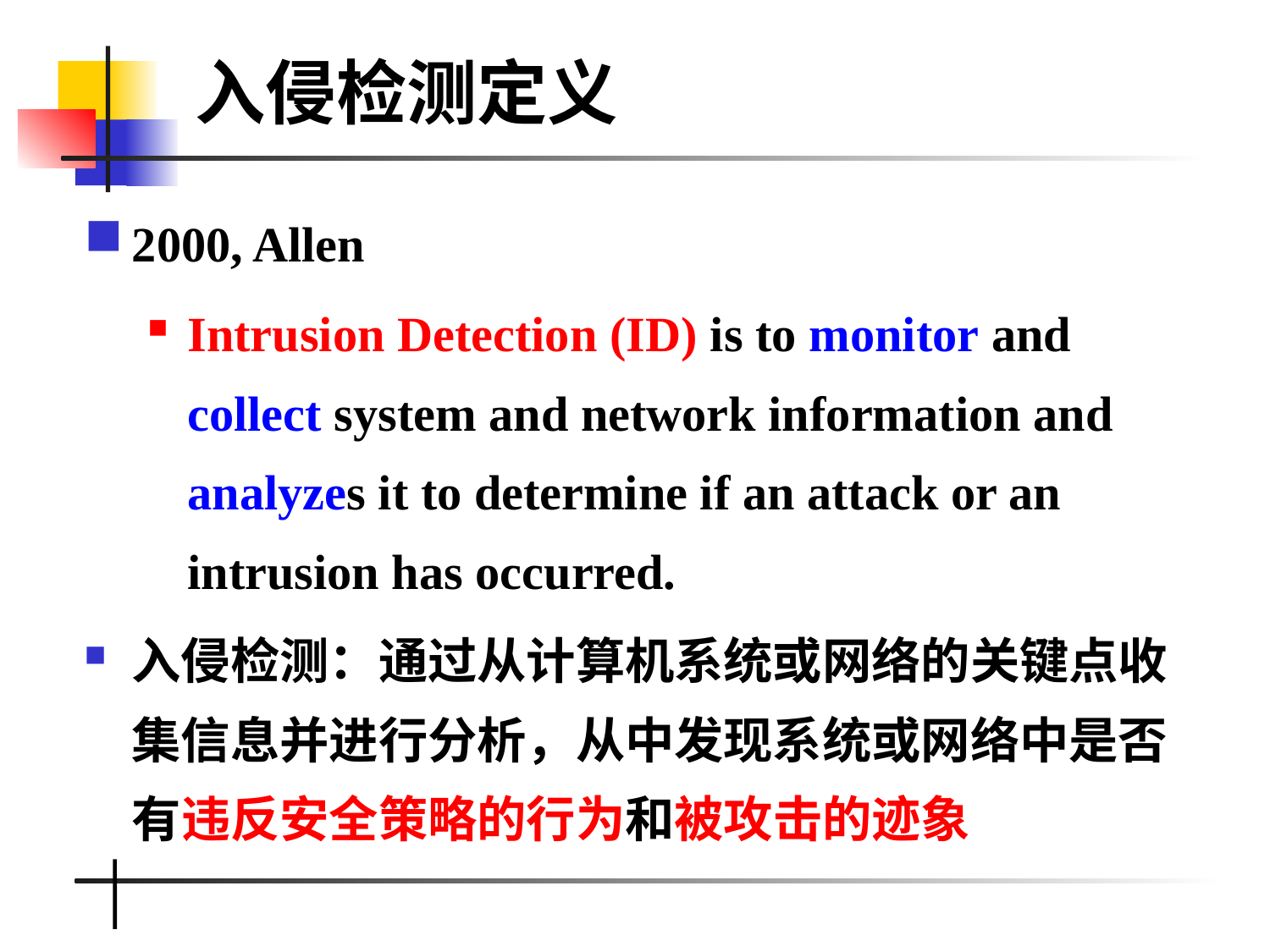

入侵检测定义
2000, Allen
Intrusion Detection (ID) is to monitor and collect system and network information and analyzes it to determine if an attack or an intrusion has occurred.
入侵检测：通过从计算机系统或网络的关键点收集信息并进行分析，从中发现系统或网络中是否有违反安全策略的行为和被攻击的迹象